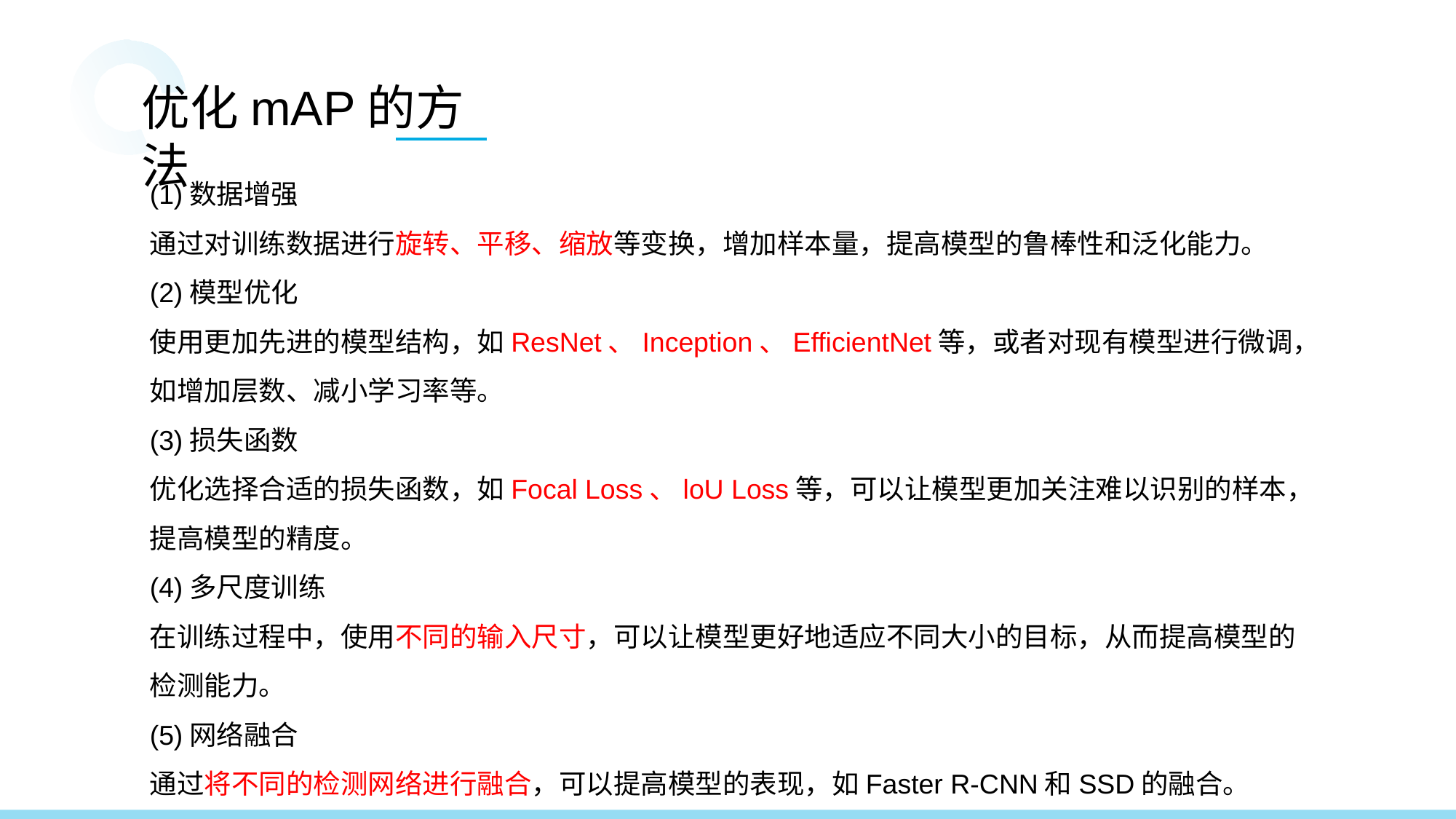

优化mAP的方法

(1)数据增强
通过对训练数据进行旋转、平移、缩放等变换，增加样本量，提高模型的鲁棒性和泛化能力。
(2)模型优化
使用更加先进的模型结构，如ResNet、Inception、EfficientNet等，或者对现有模型进行微调，如增加层数、减小学习率等。
(3)损失函数
优化选择合适的损失函数，如Focal Loss、loU Loss等，可以让模型更加关注难以识别的样本，提高模型的精度。
(4)多尺度训练
在训练过程中，使用不同的输入尺寸，可以让模型更好地适应不同大小的目标，从而提高模型的检测能力。
(5)网络融合
通过将不同的检测网络进行融合，可以提高模型的表现，如Faster R-CNN和SSD的融合。